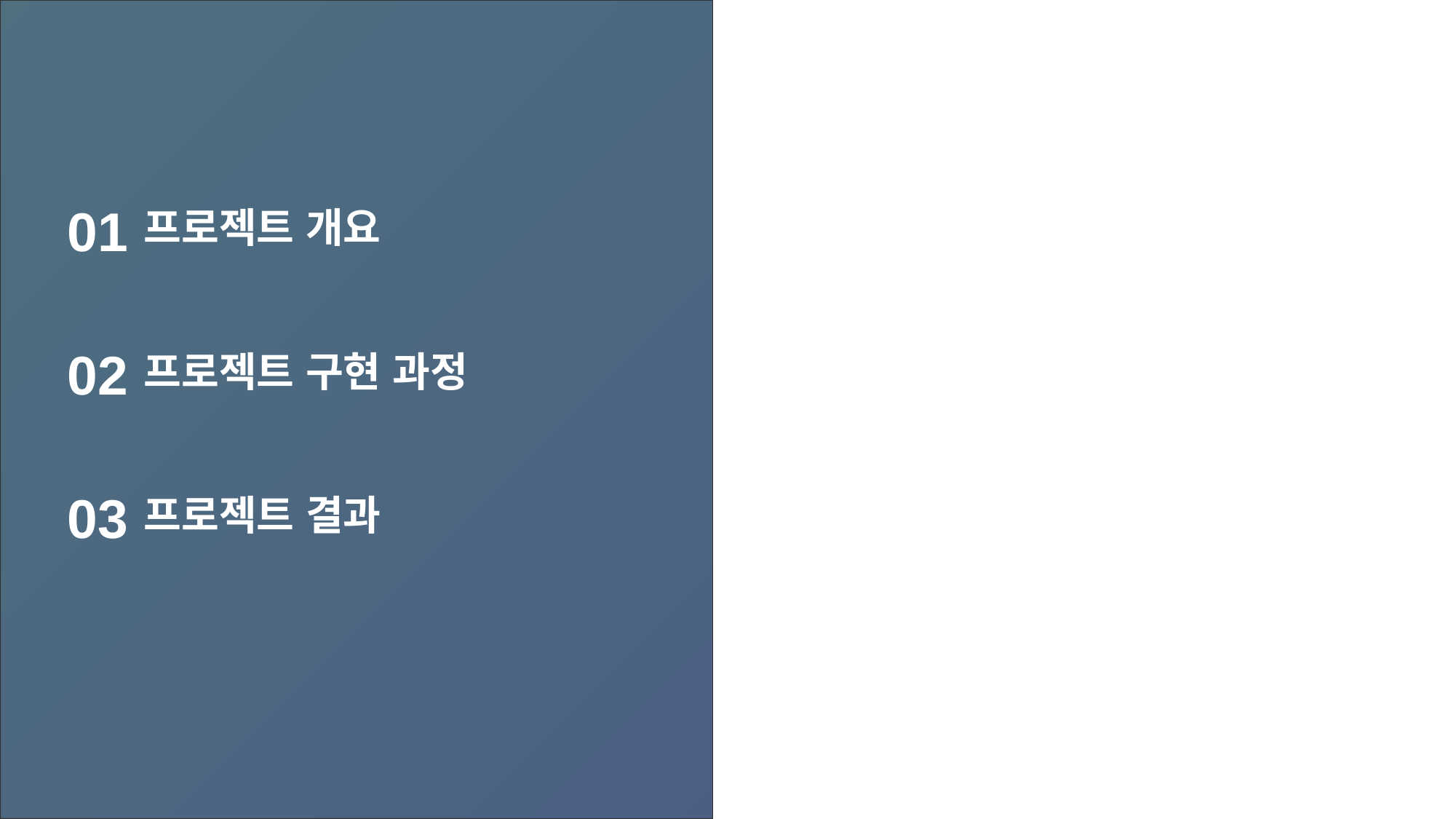

01
프로젝트 개요
02
프로젝트 구현 과정
03
프로젝트 결과